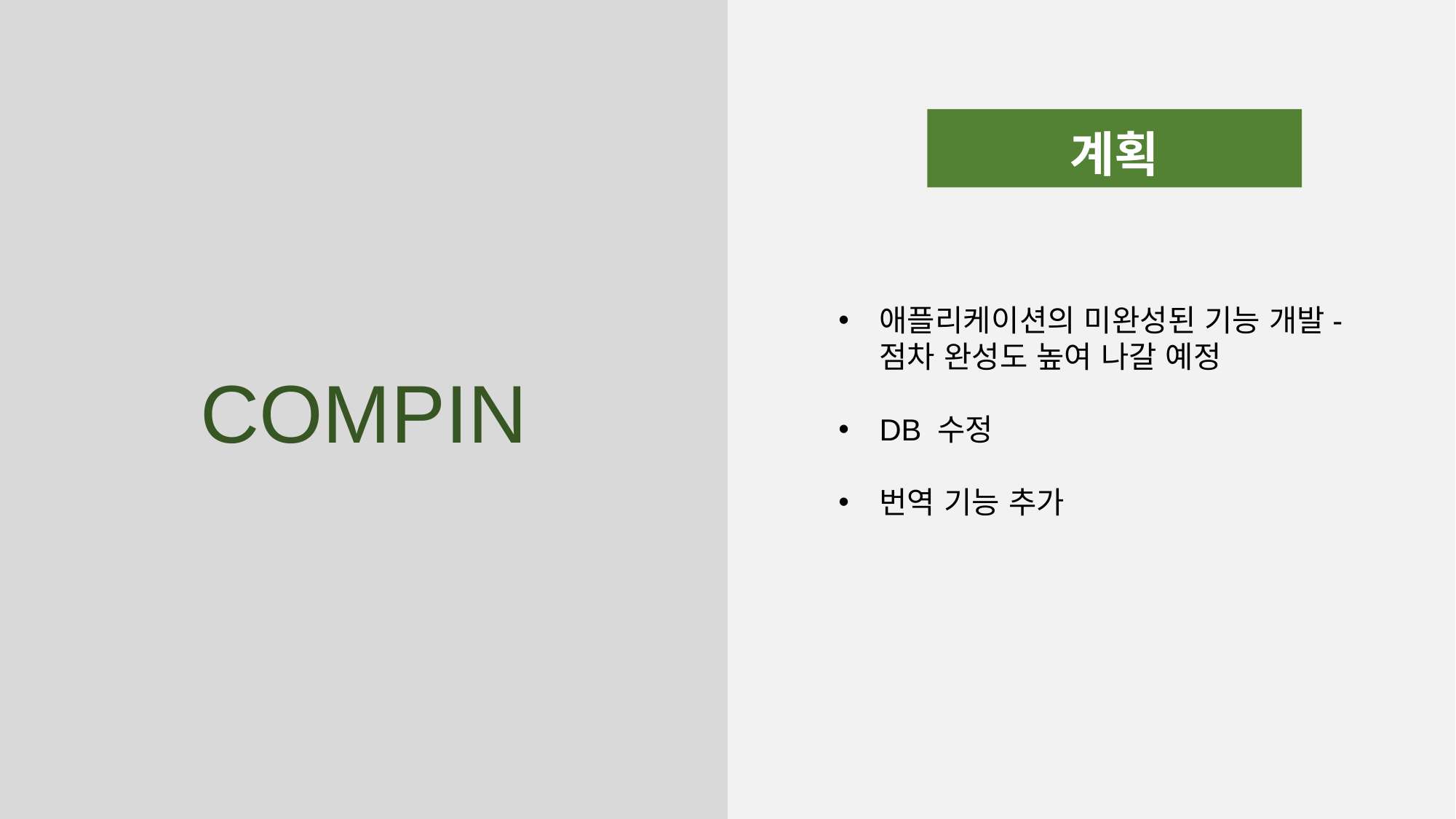

계획
애플리케이션의 미완성된 기능 개발- 점차 완성도 높여 나갈 예정

DB 수정

번역 기능 추가
COMPIN